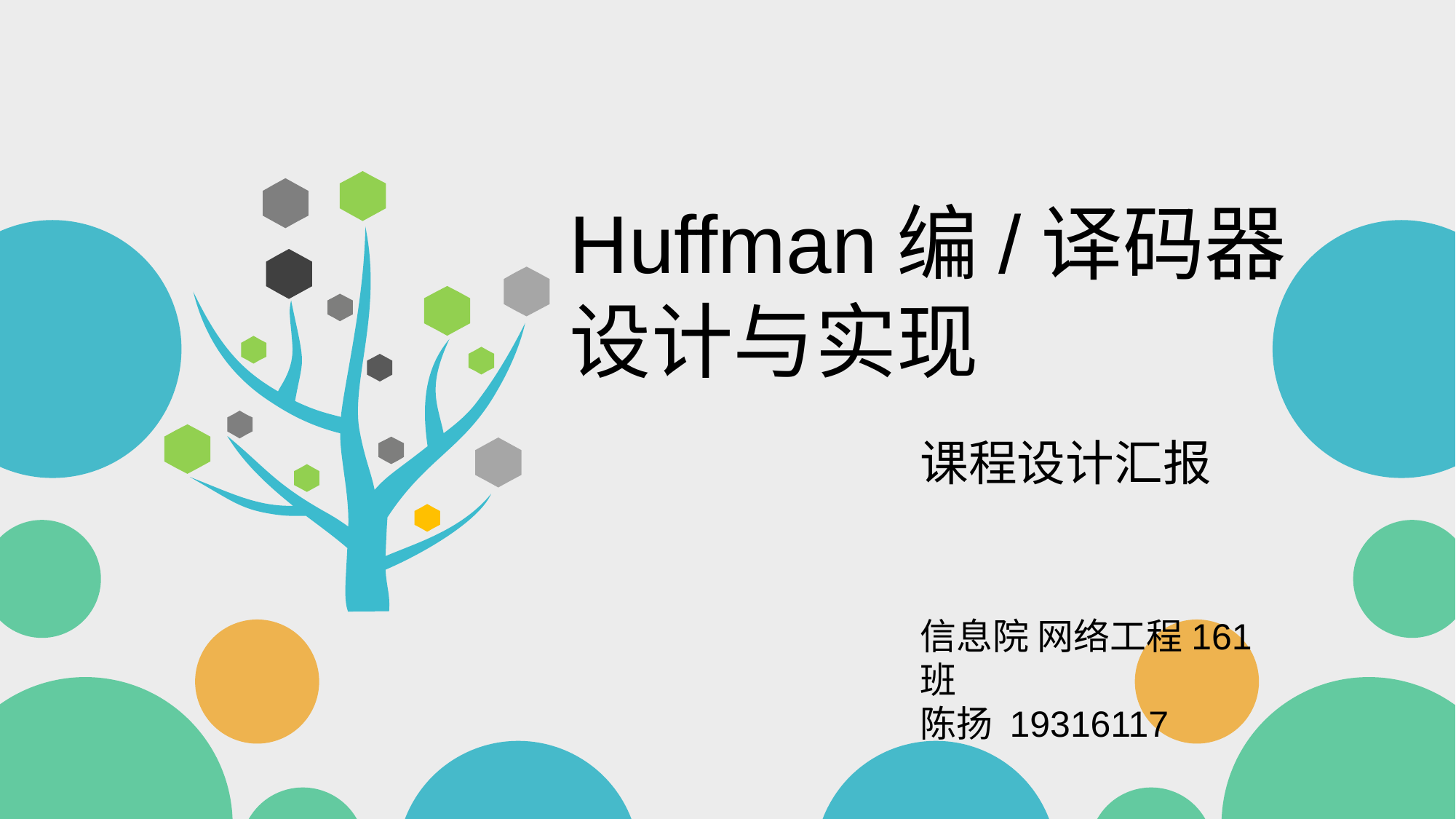

Huffman编/译码器
设计与实现

课程设计汇报
信息院 网络工程161班
陈扬 19316117